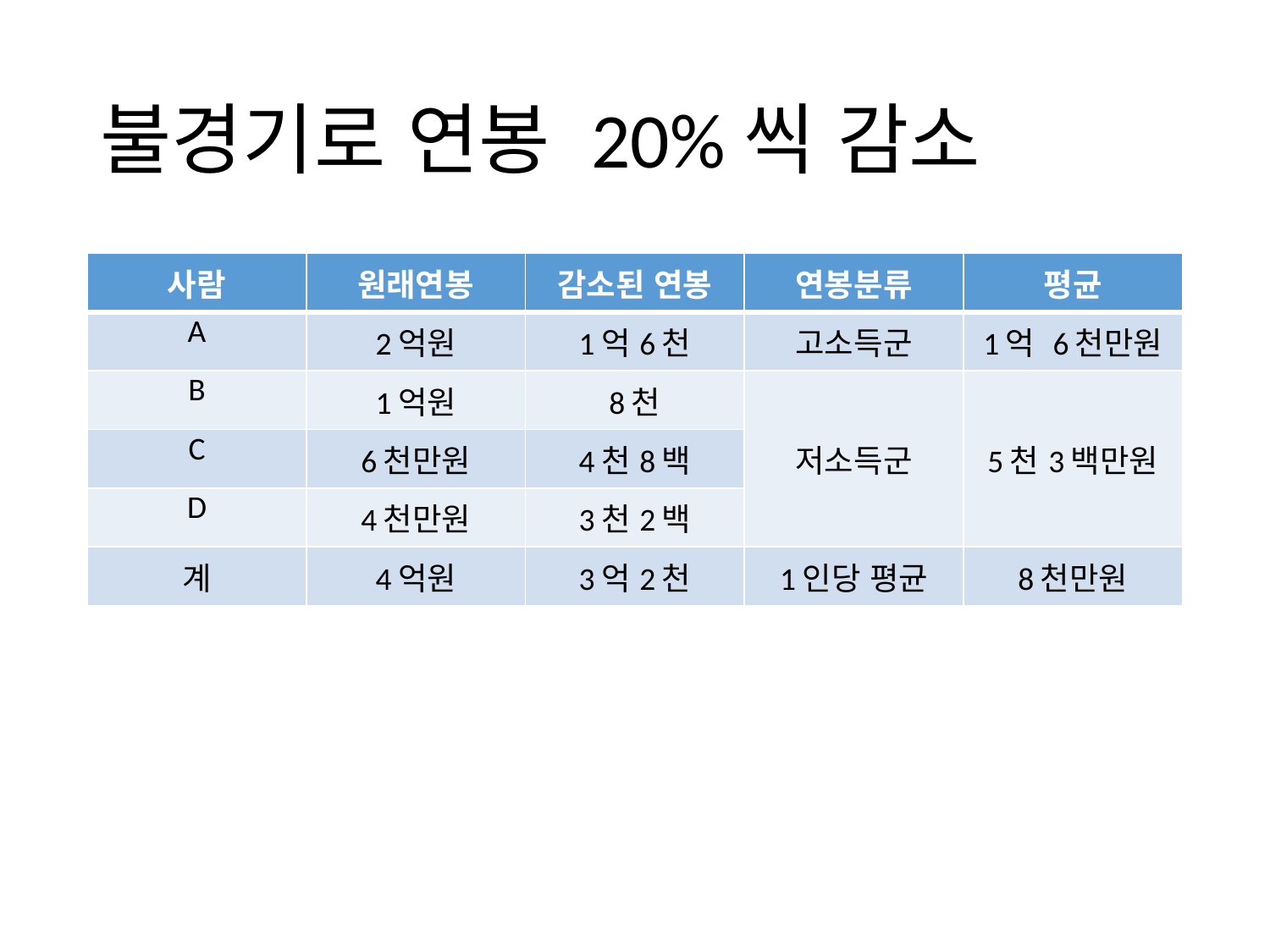

# 불경기로 연봉 20%씩 감소
| 사람 | 원래연봉 | 감소된 연봉 | 연봉분류 | 평균 |
| --- | --- | --- | --- | --- |
| A | 2억원 | 1억6천 | 고소득군 | 1억 6천만원 |
| B | 1억원 | 8천 | 저소득군 | 5천3백만원 |
| C | 6천만원 | 4천8백 |  |  |
| D | 4천만원 | 3천2백 |  |  |
| 계 | 4억원 | 3억2천 | 1인당 평균 | 8천만원 |